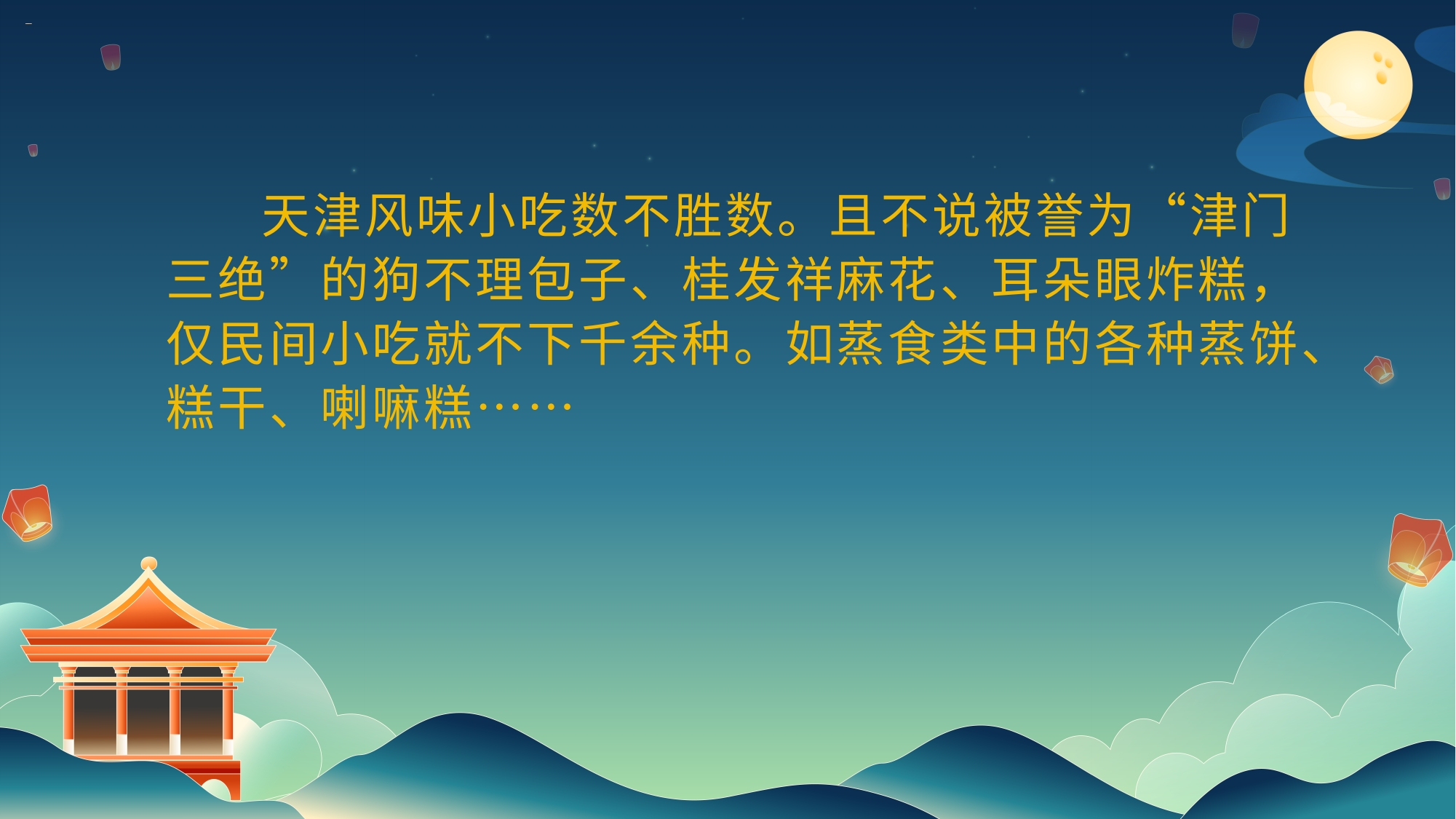

天津风味小吃数不胜数。且不说被誉为“津门三绝”的狗不理包子、桂发祥麻花、耳朵眼炸糕，仅民间小吃就不下千余种。如蒸食类中的各种蒸饼、糕干、喇嘛糕……